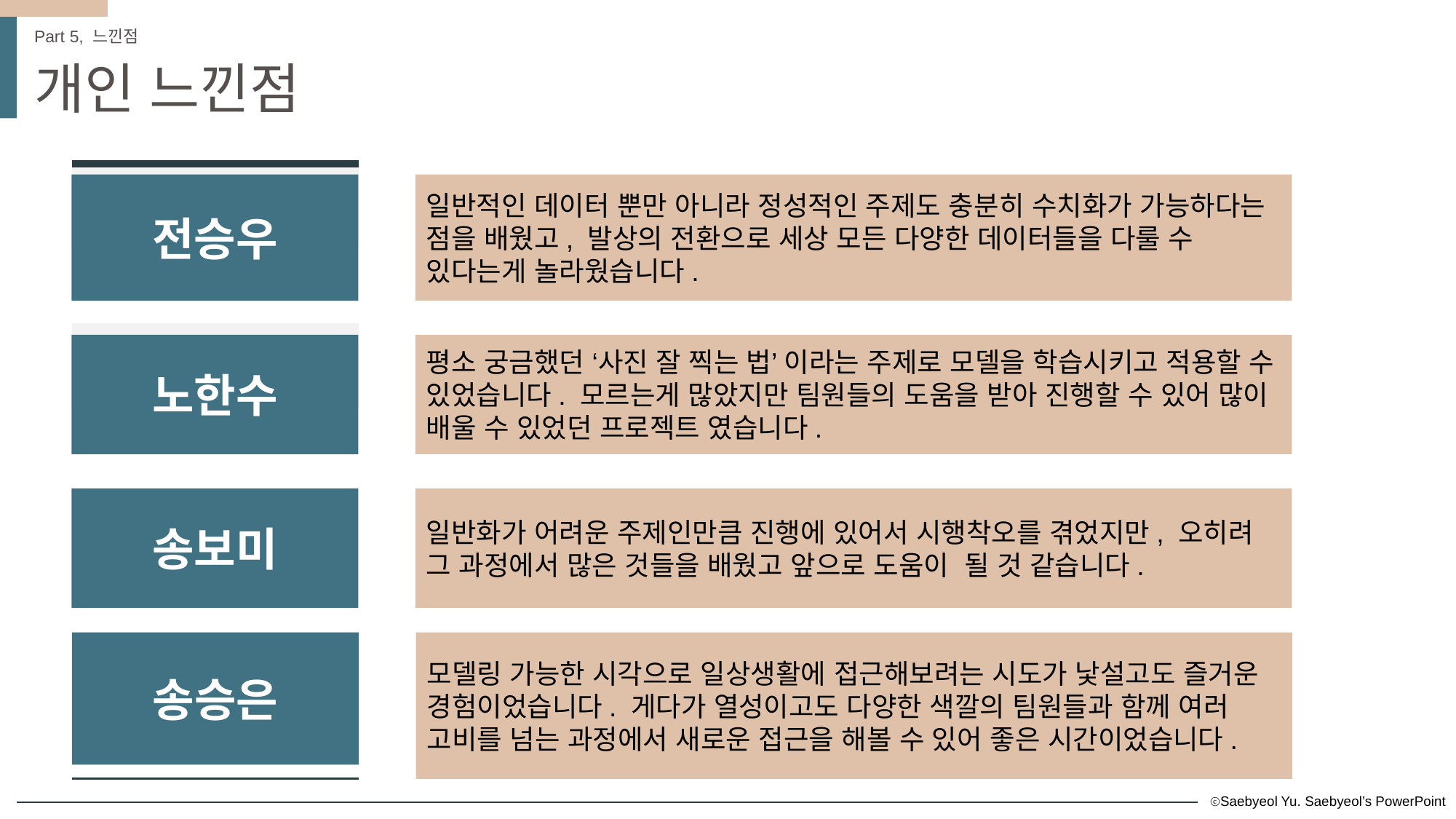

Part 5, 느낀점
개인 느낀점

전승우
일반적인 데이터 뿐만 아니라 정성적인 주제도 충분히 수치화가 가능하다는 점을 배웠고, 발상의 전환으로 세상 모든 다양한 데이터들을 다룰 수 있다는게 놀라웠습니다.

평소 궁금했던 ‘사진 잘 찍는 법’ 이라는 주제로 모델을 학습시키고 적용할 수 있었습니다. 모르는게 많았지만 팀원들의 도움을 받아 진행할 수 있어 많이 배울 수 있었던 프로젝트 였습니다.
노한수
일반화가 어려운 주제인만큼 진행에 있어서 시행착오를 겪었지만, 오히려 그 과정에서 많은 것들을 배웠고 앞으로 도움이  될 것 같습니다.
송보미
송승은
모델링 가능한 시각으로 일상생활에 접근해보려는 시도가 낯설고도 즐거운 경험이었습니다. 게다가 열성이고도 다양한 색깔의 팀원들과 함께 여러 고비를 넘는 과정에서 새로운 접근을 해볼 수 있어 좋은 시간이었습니다.